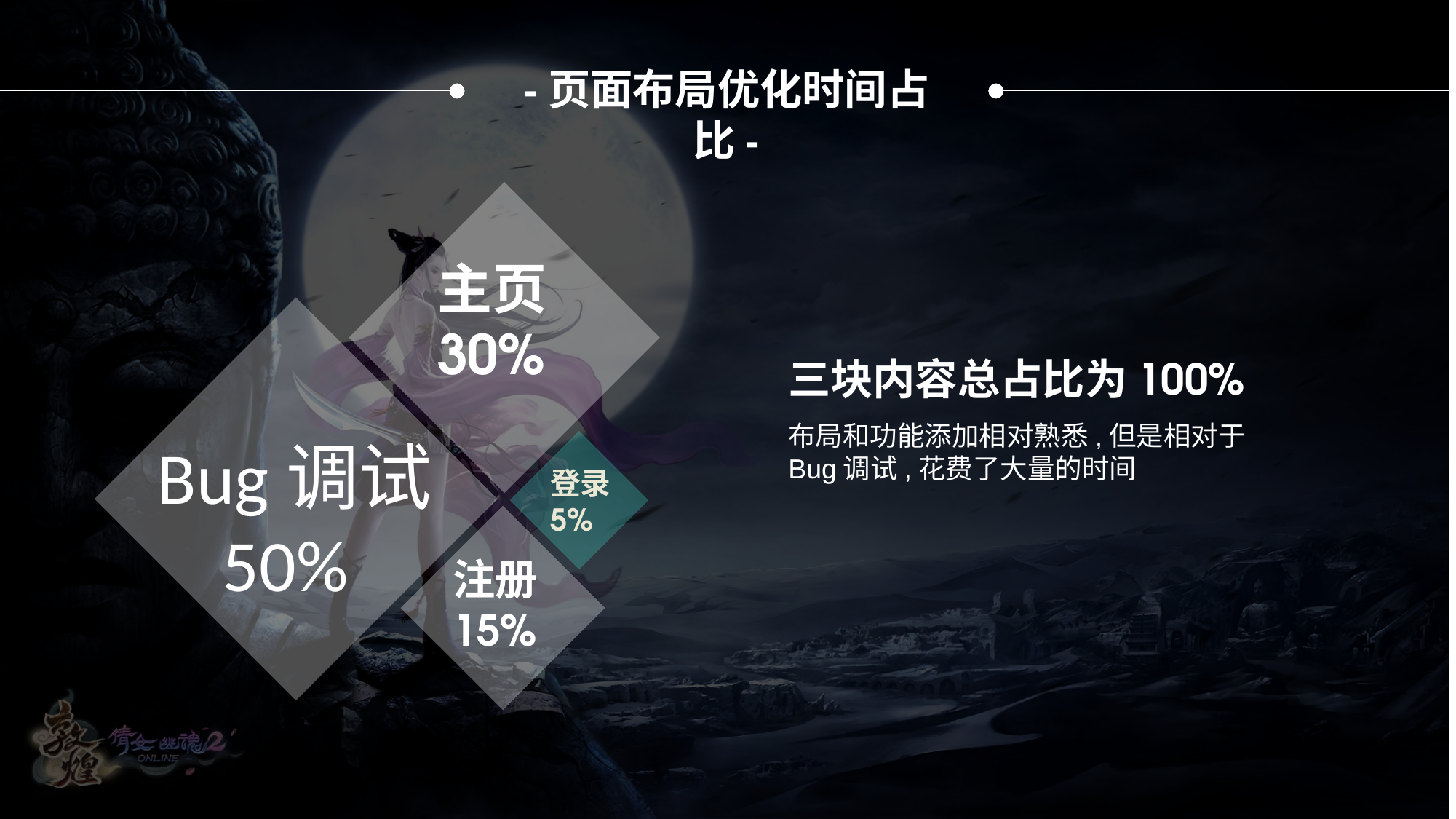

-页面布局优化时间占比-

主页30%
三块内容总占比为100%

布局和功能添加相对熟悉,但是相对于Bug调试,花费了大量的时间
Bug调试
    50%

登录
5%

注册15%